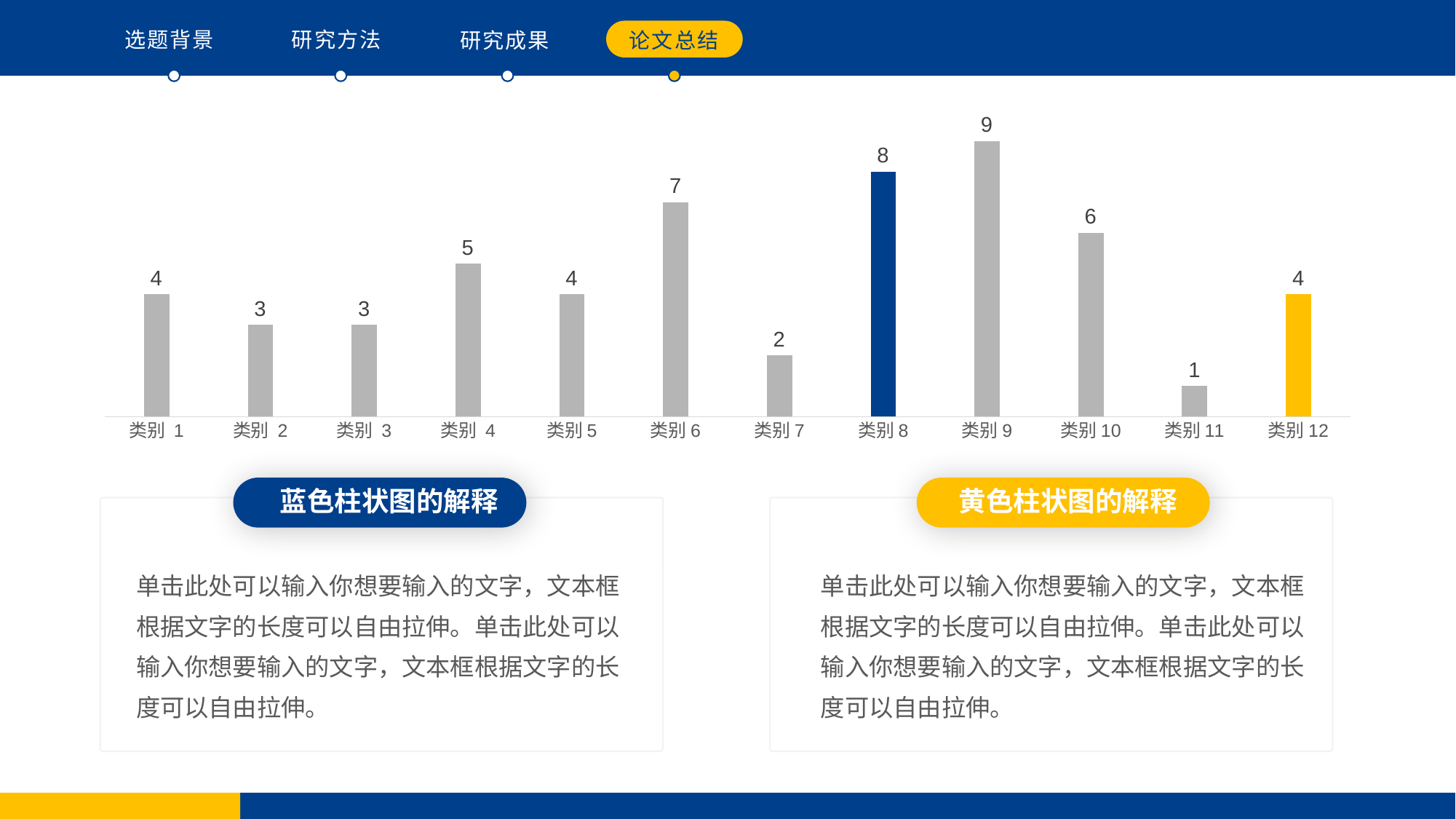

选题背景
研究方法
研究成果
论文总结

### Chart

| Category | 系列 1 |
|---|---|
| 类别 1 | 4.0 |
| 类别 2 | 3.0 |
| 类别 3 | 3.0 |
| 类别 4 | 5.0 |
| 类别5 | 4.0 |
| 类别6 | 7.0 |
| 类别7 | 2.0 |
| 类别8 | 8.0 |
| 类别9 | 9.0 |
| 类别10 | 6.0 |
| 类别11 | 1.0 |
| 类别12 | 4.0 |
蓝色柱状图的解释
黄色柱状图的解释

单击此处可以输入你想要输入的文字，文本框根据文字的长度可以自由拉伸。单击此处可以输入你想要输入的文字，文本框根据文字的长度可以自由拉伸。
单击此处可以输入你想要输入的文字，文本框根据文字的长度可以自由拉伸。单击此处可以输入你想要输入的文字，文本框根据文字的长度可以自由拉伸。